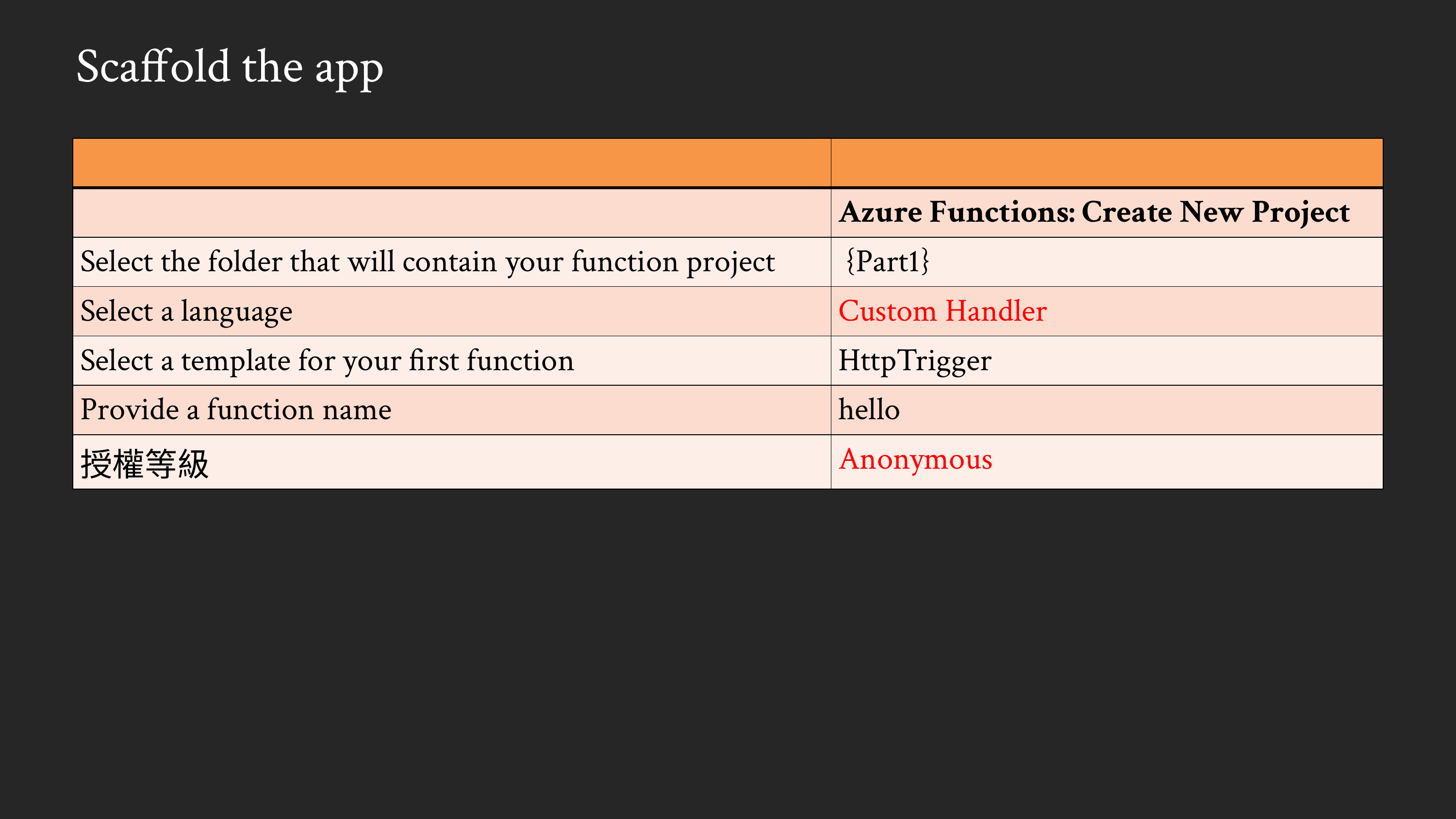

# Scaffold the app
|  |  |
| --- | --- |
|  | Azure Functions: Create New Project |
| Select the folder that will contain your function project | {Part1} |
| Select a language | Custom Handler |
| Select a template for your first function | HttpTrigger |
| Provide a function name | hello |
| 授權等級 | Anonymous |